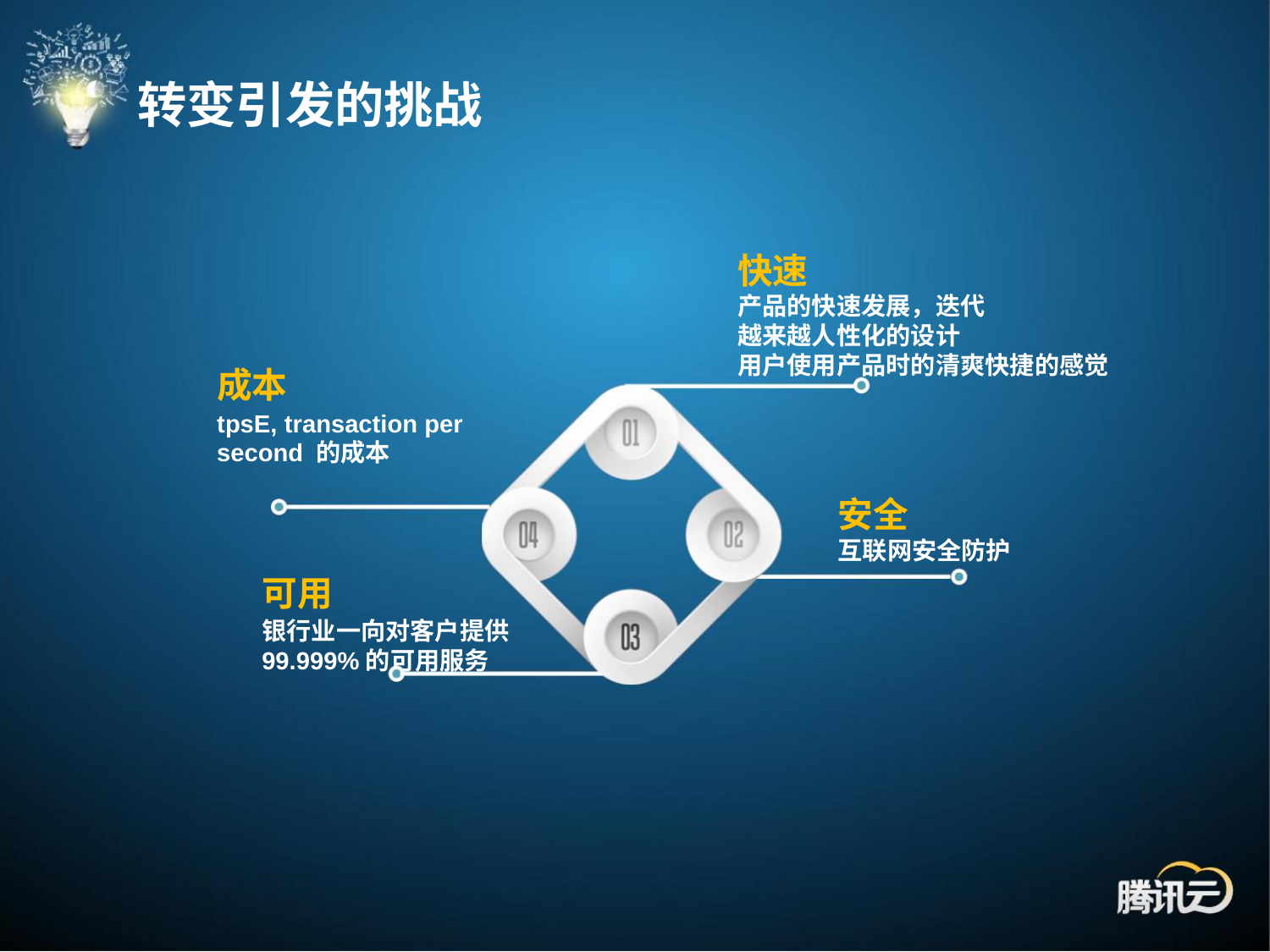

转变引发的挑战
快速
产品的快速发展，迭代
越来越人性化的设计
用户使用产品时的清爽快捷的感觉
成本
tpsE, transaction per
second 的成本
安全
互联网安全防护
可用
银行业一向对客户提供
99.999%的可用服务